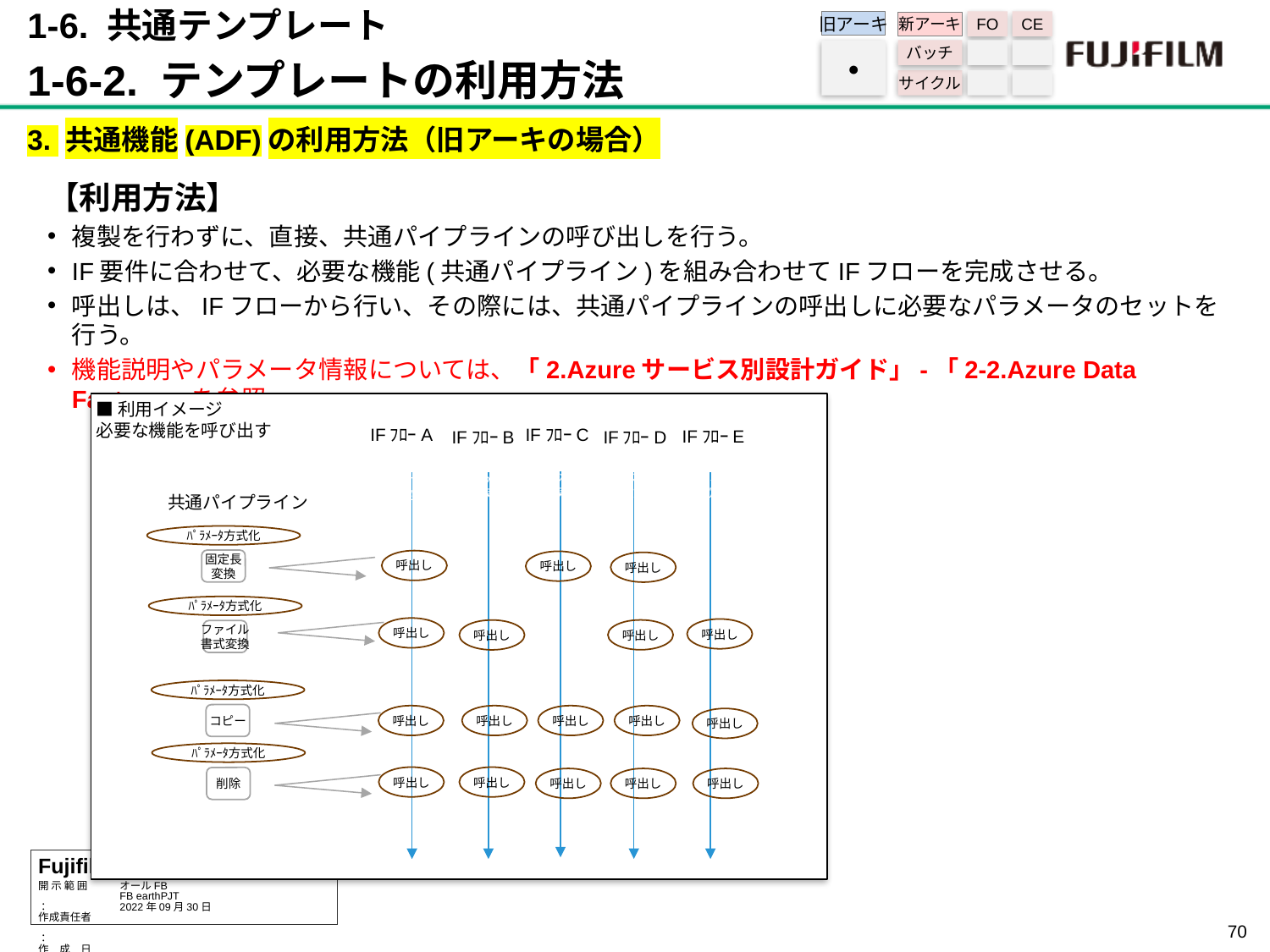

1-6. 共通テンプレート
1-6-2. テンプレートの利用方法
旧アーキ
FO
CE
新アーキ
バッチ

サイクル

●
3. 共通機能(ADF)の利用方法（旧アーキの場合）
【利用方法】
複製を行わずに、直接、共通パイプラインの呼び出しを行う。
IF要件に合わせて、必要な機能(共通パイプライン)を組み合わせてIFフローを完成させる。
呼出しは、IFフローから行い、その際には、共通パイプラインの呼出しに必要なパラメータのセットを行う。
機能説明やパラメータ情報については、「2.Azureサービス別設計ガイド」-「2-2.Azure Data Factory」を参照

■利用イメージ
必要な機能を呼び出す
IFﾌﾛｰA

IFﾌﾛｰC

IFﾌﾛｰE

IFﾌﾛｰB

IFﾌﾛｰD

ﾊﾟﾗﾒｰﾀ

ﾊﾟﾗﾒｰﾀ

ﾊﾟﾗﾒｰﾀ

ﾊﾟﾗﾒｰﾀ

ﾊﾟﾗﾒｰﾀ

設定
設定
設定
設定
設定
共通パイプライン
ﾊﾟﾗﾒｰﾀ方式化
固定長
変換
呼出し
呼出し
呼出し

ﾊﾟﾗﾒｰﾀ方式化
呼出し
呼出し
呼出し
呼出し
ファイル
書式変換

ﾊﾟﾗﾒｰﾀ方式化
コピー
呼出し
呼出し
呼出し
呼出し
呼出し

ﾊﾟﾗﾒｰﾀ方式化
呼出し
呼出し
削除
呼出し
呼出し
呼出し

70